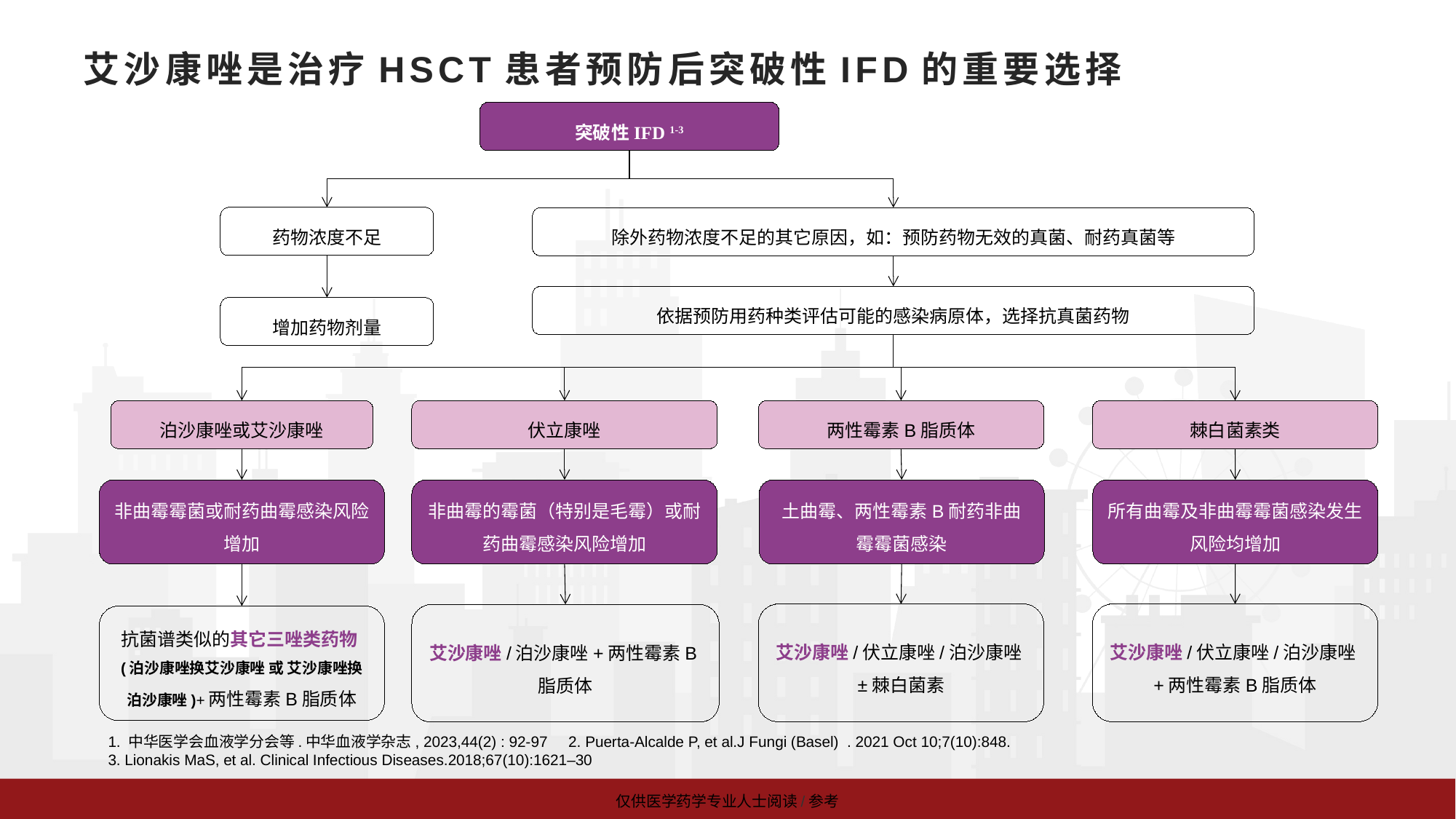

# 艾沙康唑是治疗HSCT患者预防后突破性IFD的重要选择
突破性IFD 1-3
药物浓度不足
除外药物浓度不足的其它原因，如：预防药物无效的真菌、耐药真菌等
依据预防用药种类评估可能的感染病原体，选择抗真菌药物
增加药物剂量
棘白菌素类
两性霉素B脂质体
泊沙康唑或艾沙康唑
伏立康唑
非曲霉霉菌或耐药曲霉感染风险增加
非曲霉的霉菌（特别是毛霉）或耐药曲霉感染风险增加
土曲霉、两性霉素B耐药非曲霉霉菌感染
所有曲霉及非曲霉霉菌感染发生风险均增加
艾沙康唑/伏立康唑/泊沙康唑±棘白菌素
艾沙康唑/伏立康唑/泊沙康唑+两性霉素B脂质体
艾沙康唑/泊沙康唑+两性霉素B脂质体
抗菌谱类似的其它三唑类药物(泊沙康唑换艾沙康唑 或 艾沙康唑换泊沙康唑)+两性霉素B脂质体
1. 中华医学会血液学分会等.中华血液学杂志, 2023,44(2) : 92-97     2. Puerta-Alcalde P, et al.J Fungi (Basel)  . 2021 Oct 10;7(10):848.
3. Lionakis MaS, et al. Clinical Infectious Diseases.2018;67(10):1621–30

仅供医学药学专业人士阅读/参考